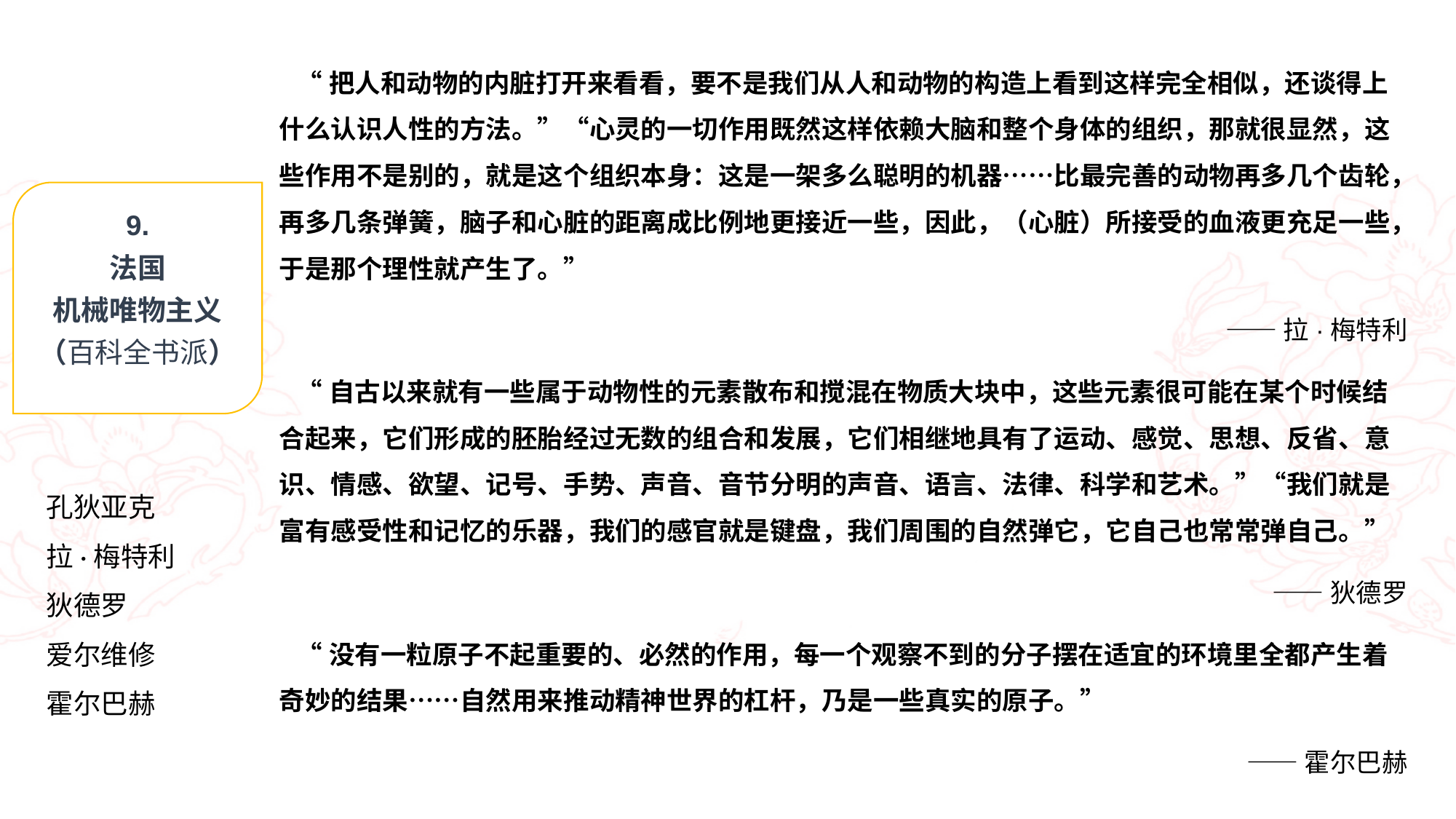

“把人和动物的内脏打开来看看，要不是我们从人和动物的构造上看到这样完全相似，还谈得上什么认识人性的方法。”“心灵的一切作用既然这样依赖大脑和整个身体的组织，那就很显然，这些作用不是别的，就是这个组织本身：这是一架多么聪明的机器……比最完善的动物再多几个齿轮，再多几条弹簧，脑子和心脏的距离成比例地更接近一些，因此，（心脏）所接受的血液更充足一些，于是那个理性就产生了。”
——拉·梅特利
   “自古以来就有一些属于动物性的元素散布和搅混在物质大块中，这些元素很可能在某个时候结合起来，它们形成的胚胎经过无数的组合和发展，它们相继地具有了运动、感觉、思想、反省、意识、情感、欲望、记号、手势、声音、音节分明的声音、语言、法律、科学和艺术。”“我们就是富有感受性和记忆的乐器，我们的感官就是键盘，我们周围的自然弹它，它自己也常常弹自己。”
——狄德罗
   “没有一粒原子不起重要的、必然的作用，每一个观察不到的分子摆在适宜的环境里全都产生着奇妙的结果……自然用来推动精神世界的杠杆，乃是一些真实的原子。”
——霍尔巴赫
9.
法国
机械唯物主义
（百科全书派）

孔狄亚克
拉·梅特利
狄德罗
爱尔维修
霍尔巴赫